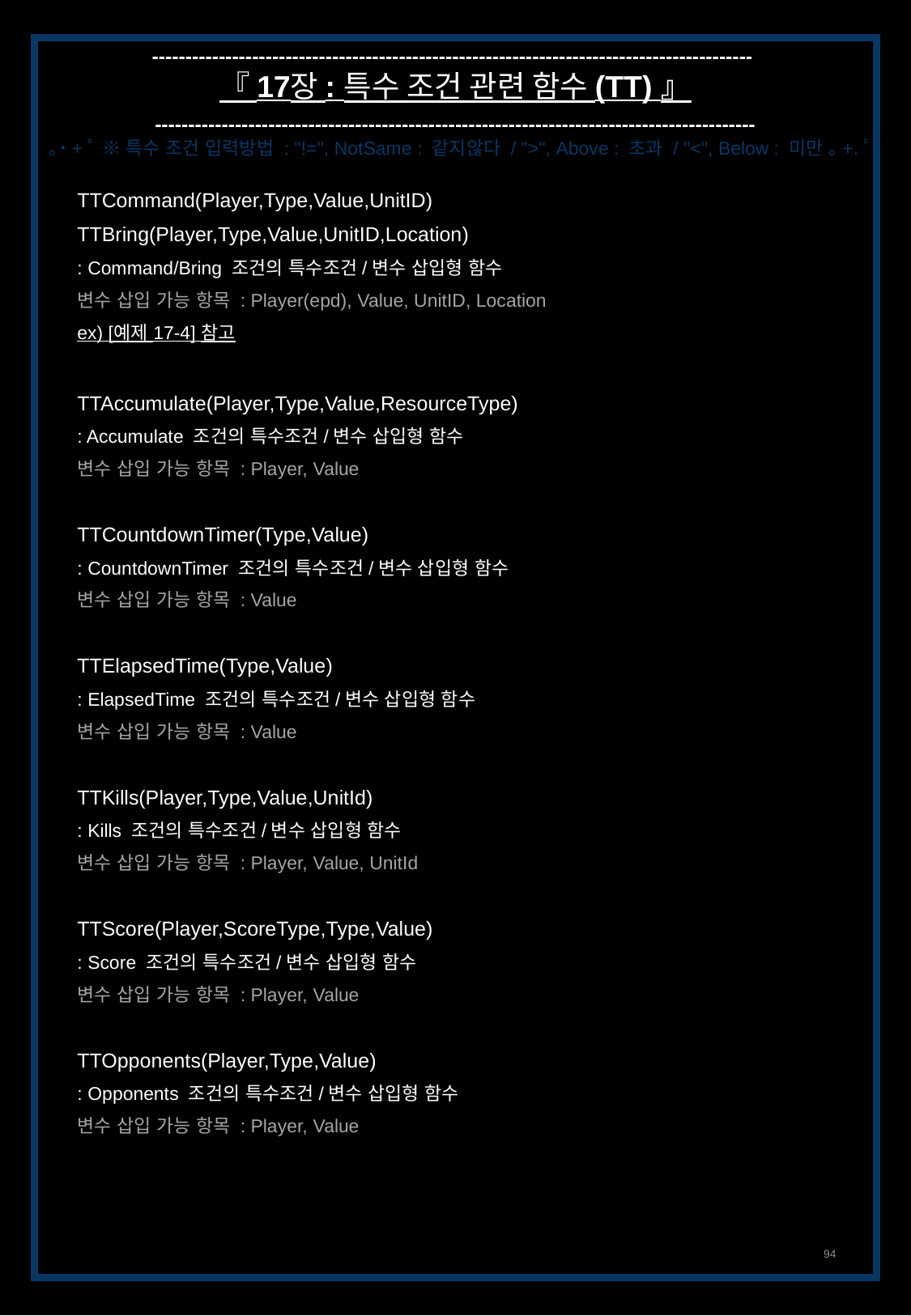

------------------------------------------------------------------------------------------
『 17장 : 특수 조건 관련 함수 (TT) 』
------------------------------------------------------------------------------------------

｡˙+ﾟ ※ 특수 조건 입력방법 : "!=", NotSame : 같지않다 / ">", Above : 초과 / "<", Below : 미만 ｡+.ﾟ
TTCommand(Player,Type,Value,UnitID)
TTBring(Player,Type,Value,UnitID,Location)
: Command/Bring 조건의 특수조건/변수 삽입형 함수
변수 삽입 가능 항목 : Player(epd), Value, UnitID, Location
ex) [예제 17-4] 참고

TTAccumulate(Player,Type,Value,ResourceType)
: Accumulate 조건의 특수조건/변수 삽입형 함수
변수 삽입 가능 항목 : Player, Value

TTCountdownTimer(Type,Value)
: CountdownTimer 조건의 특수조건/변수 삽입형 함수
변수 삽입 가능 항목 : Value

TTElapsedTime(Type,Value)
: ElapsedTime 조건의 특수조건/변수 삽입형 함수
변수 삽입 가능 항목 : Value

TTKills(Player,Type,Value,UnitId)
: Kills 조건의 특수조건/변수 삽입형 함수
변수 삽입 가능 항목 : Player, Value, UnitId

TTScore(Player,ScoreType,Type,Value)
: Score 조건의 특수조건/변수 삽입형 함수
변수 삽입 가능 항목 : Player, Value

TTOpponents(Player,Type,Value)
: Opponents 조건의 특수조건/변수 삽입형 함수
변수 삽입 가능 항목 : Player, Value
94